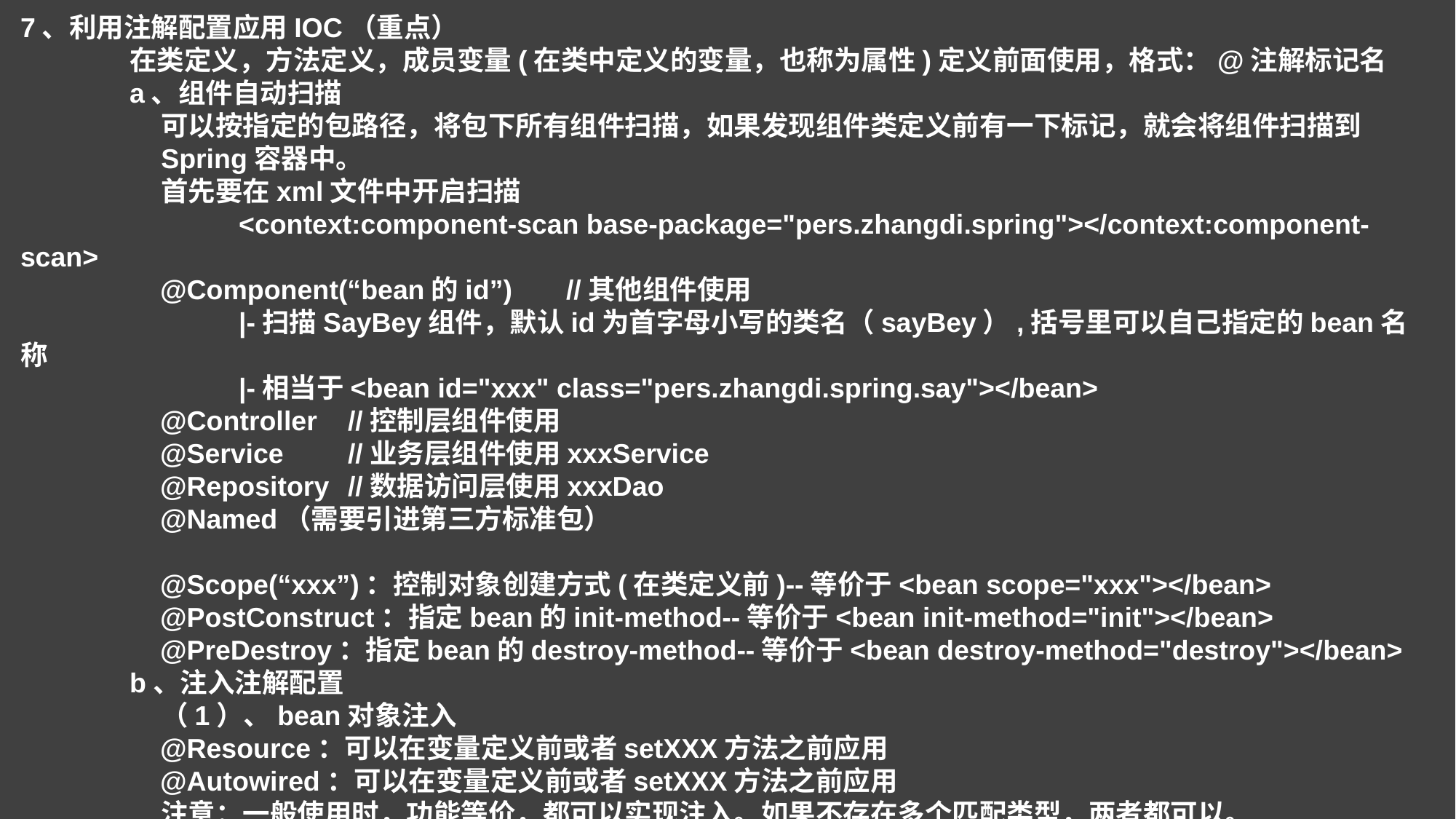

7、利用注解配置应用IOC（重点）
	在类定义，方法定义，成员变量(在类中定义的变量，也称为属性)定义前面使用，格式：@注解标记名
	a、组件自动扫描
	    可以按指定的包路径，将包下所有组件扫描，如果发现组件类定义前有一下标记，就会将组件扫描到	    Spring容器中。
	    首先要在xml文件中开启扫描
		<context:component-scan base-package="pers.zhangdi.spring"></context:component-scan>
	    @Component(“bean的id”)	//其他组件使用
		|-扫描SayBey组件，默认id为首字母小写的类名（sayBey）,括号里可以自己指定的bean名称
		|-相当于<bean id="xxx" class="pers.zhangdi.spring.say"></bean>
	    @Controller	//控制层组件使用
	    @Service	//业务层组件使用xxxService
	    @Repository	//数据访问层使用xxxDao
	    @Named（需要引进第三方标准包）

	    @Scope(“xxx”)：控制对象创建方式(在类定义前)--等价于<bean scope="xxx"></bean>
	    @PostConstruct：指定bean的init-method--等价于<bean init-method="init"></bean>
	    @PreDestroy：指定bean的destroy-method--等价于<bean destroy-method="destroy"></bean>
	b、注入注解配置
	    （1）、bean对象注入
	    @Resource：可以在变量定义前或者setXXX方法之前应用
	    @Autowired：可以在变量定义前或者setXXX方法之前应用
	    注意：一般使用时，功能等价，都可以实现注入。如果不存在多个匹配类型，两者都可以。
	    如果存在多个匹配类型，建议按bean的名称注入